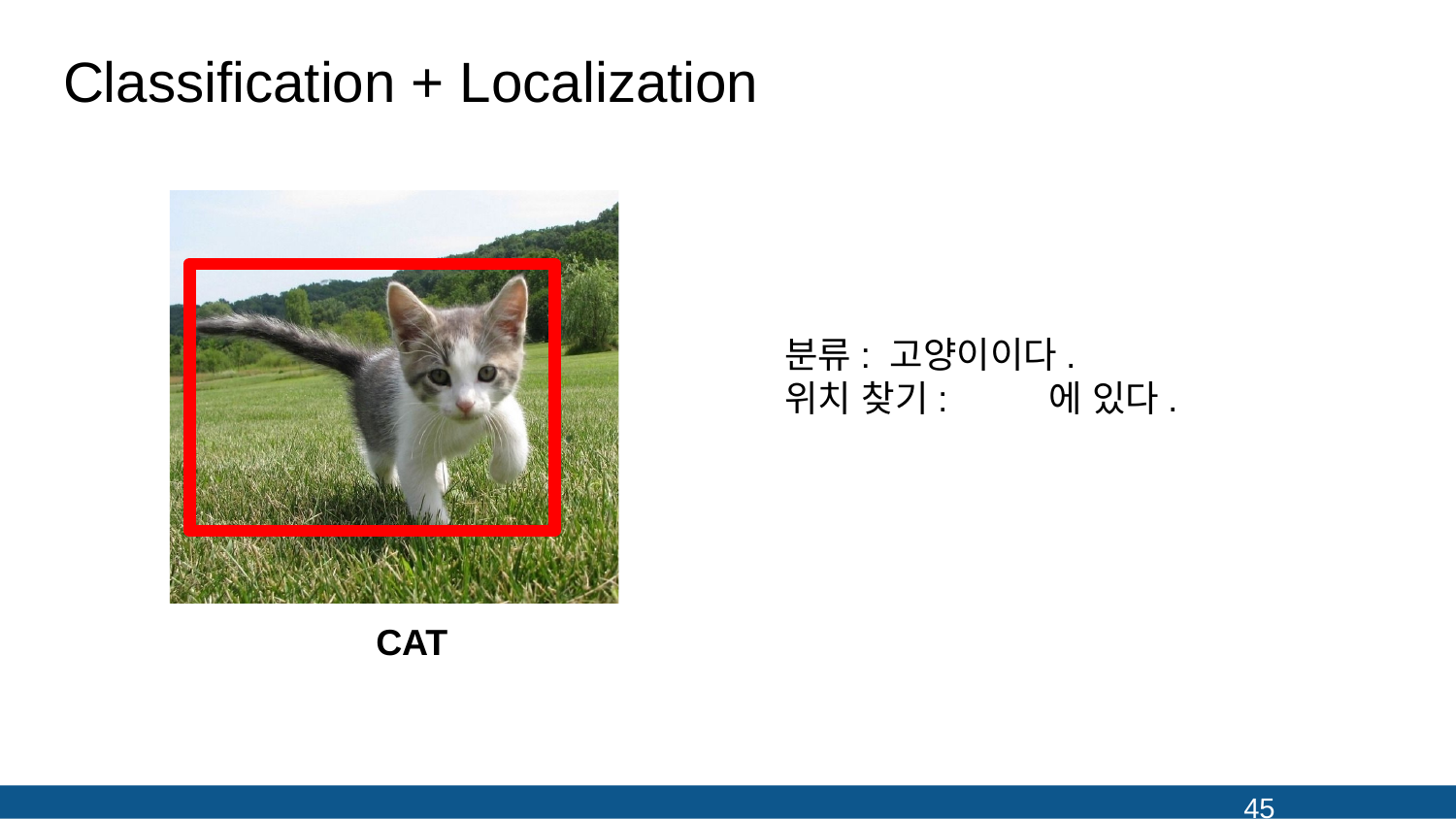

# Classification + Localization

분류: 고양이이다.
위치 찾기:         에 있다.
CAT
45